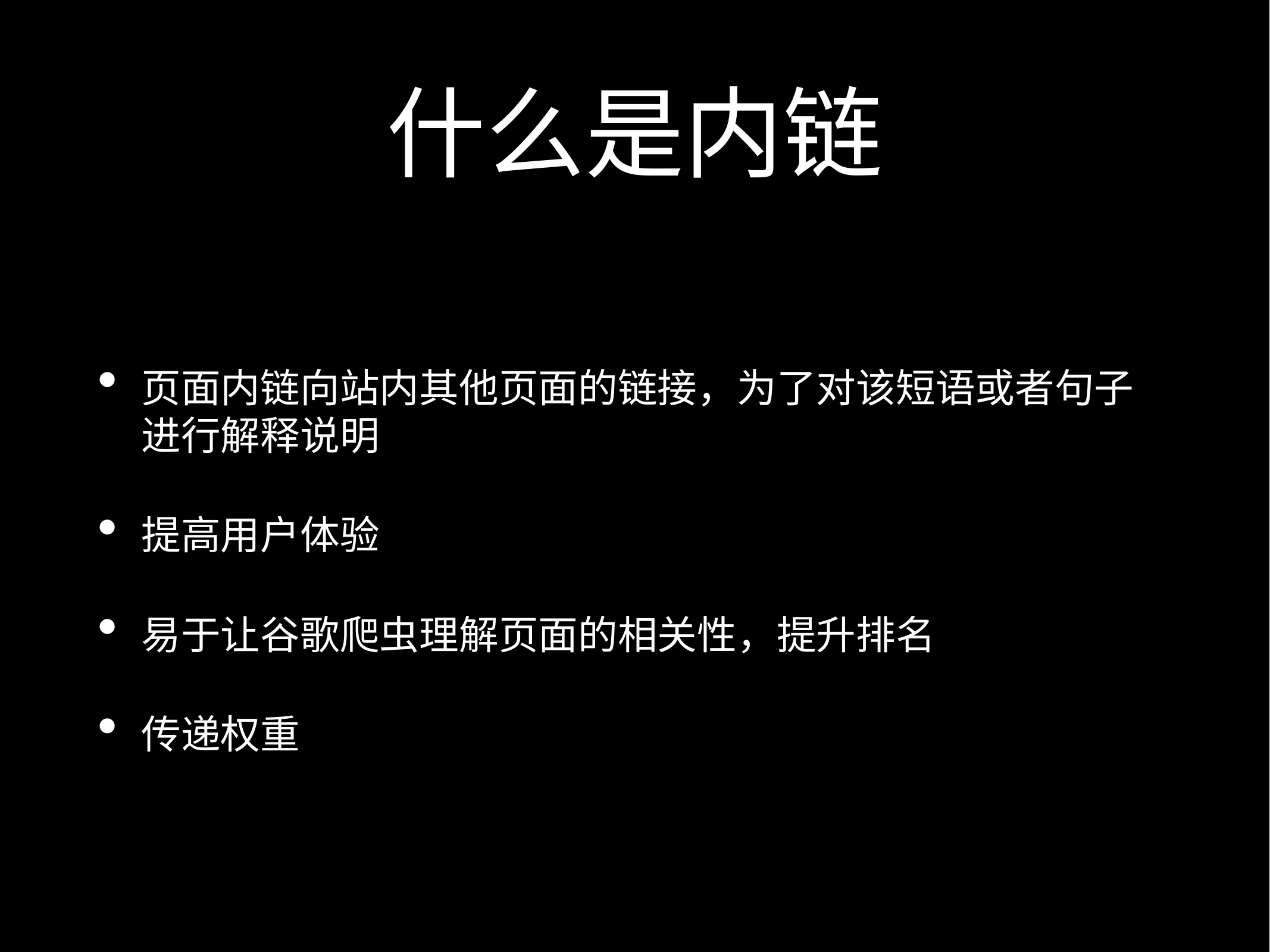

# 什么是内链
页面内链向站内其他页面的链接，为了对该短语或者句子进行解释说明
提高用户体验
易于让谷歌爬虫理解页面的相关性，提升排名
传递权重